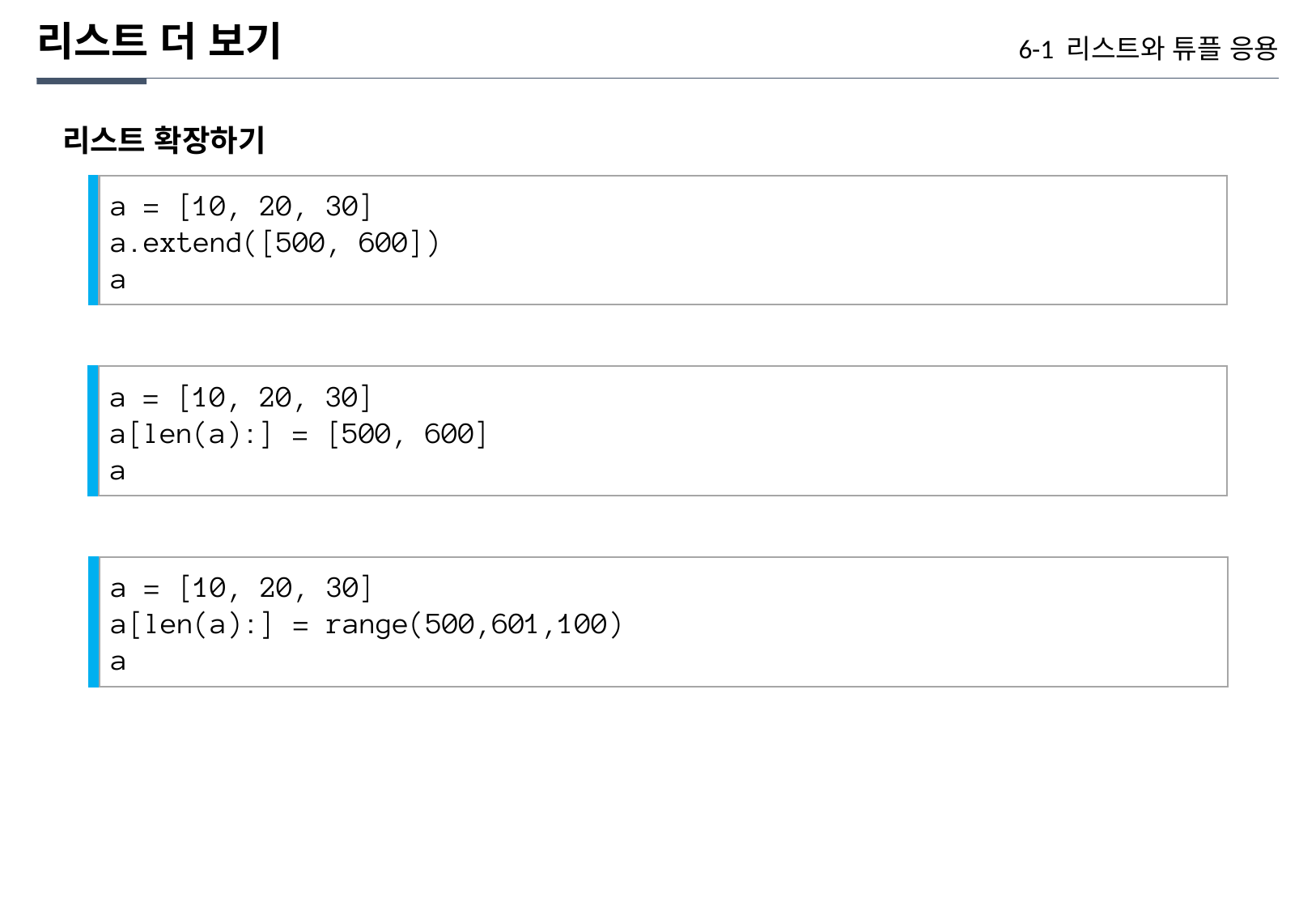

리스트 더 보기
6-1 리스트와 튜플 응용
리스트 확장하기

a = [10, 20, 30]
a.extend([500, 600])
a

a = [10, 20, 30]
a[len(a):] = [500, 600]
a

a = [10, 20, 30]
a[len(a):] = range(500,601,100)
a